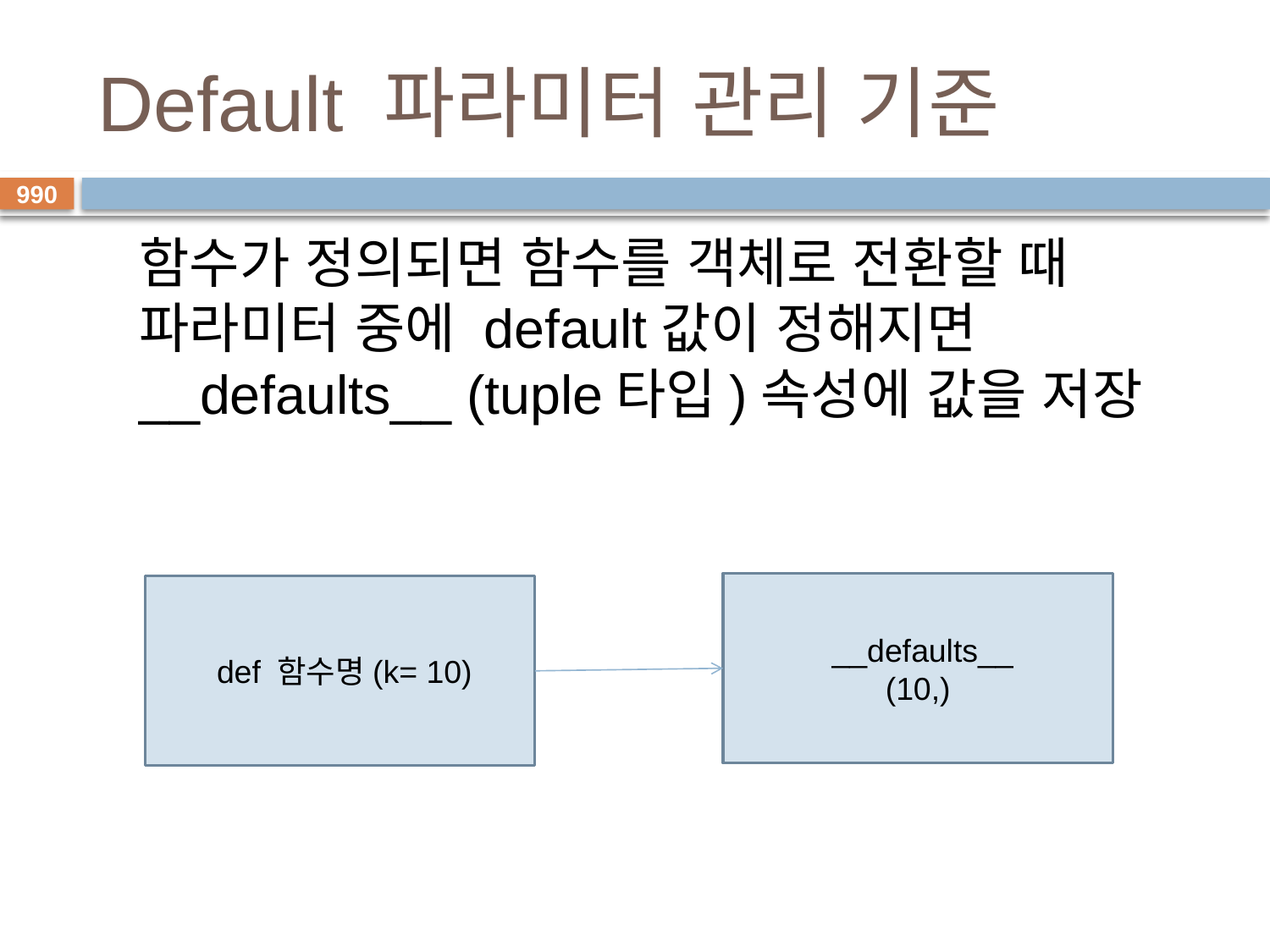

# Default 파라미터 관리 기준
990
함수가 정의되면 함수를 객체로 전환할 때 파라미터 중에 default값이 정해지면 __defaults__ (tuple타입)속성에 값을 저장
 __defaults__
(10,)
 def 함수명(k= 10)